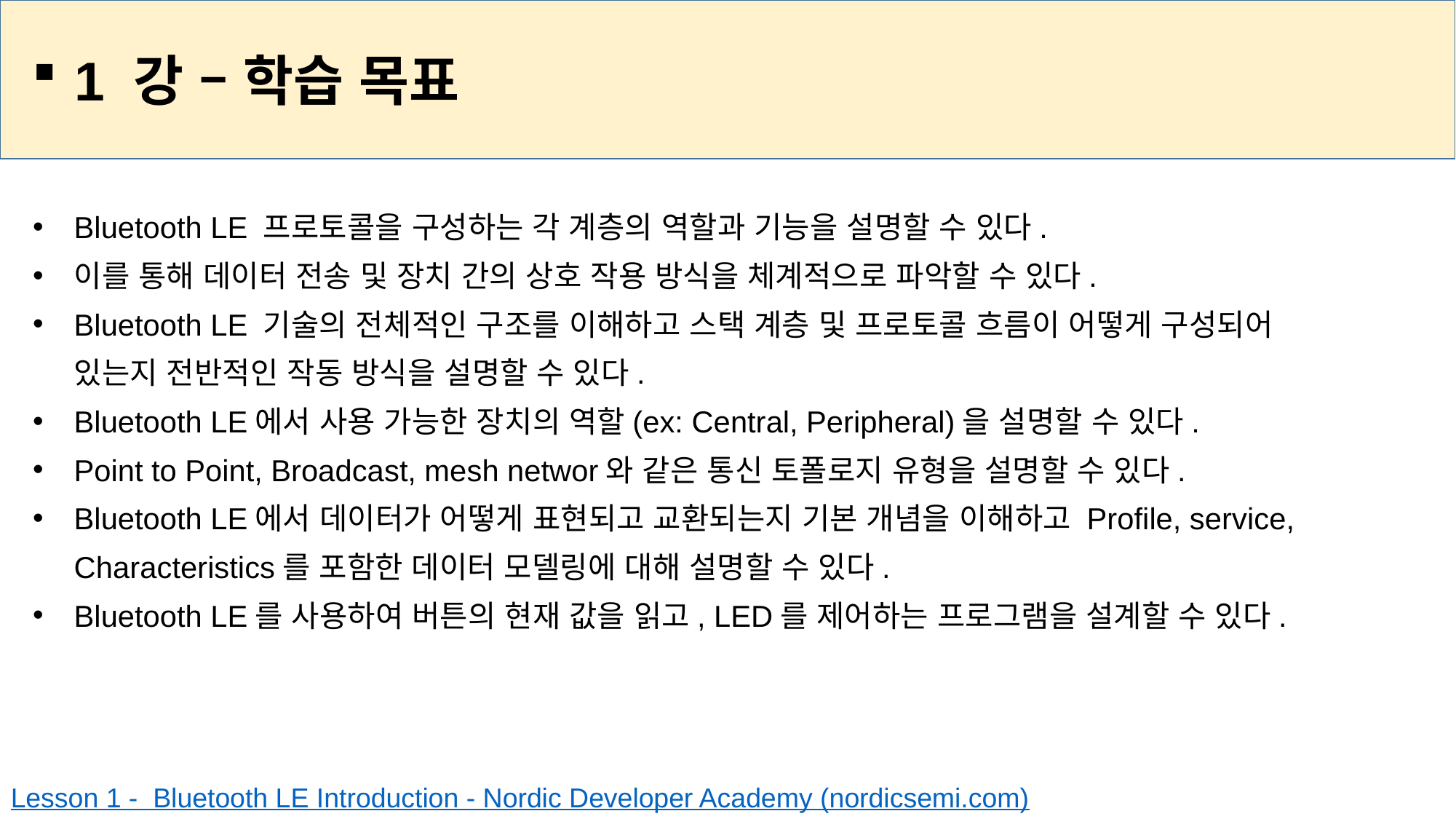

1 강 – 학습 목표
Bluetooth LE 프로토콜을 구성하는 각 계층의 역할과 기능을 설명할 수 있다.
이를 통해 데이터 전송 및 장치 간의 상호 작용 방식을 체계적으로 파악할 수 있다.
Bluetooth LE 기술의 전체적인 구조를 이해하고 스택 계층 및 프로토콜 흐름이 어떻게 구성되어
있는지 전반적인 작동 방식을 설명할 수 있다.
Bluetooth LE에서 사용 가능한 장치의 역할(ex: Central, Peripheral)을 설명할 수 있다.
Point to Point, Broadcast, mesh networ와 같은 통신 토폴로지 유형을 설명할 수 있다.
Bluetooth LE에서 데이터가 어떻게 표현되고 교환되는지 기본 개념을 이해하고 Profile, service,
Characteristics를 포함한 데이터 모델링에 대해 설명할 수 있다.
Bluetooth LE를 사용하여 버튼의 현재 값을 읽고, LED를 제어하는 프로그램을 설계할 수 있다.
Lesson 1 -  Bluetooth LE Introduction - Nordic Developer Academy (nordicsemi.com)